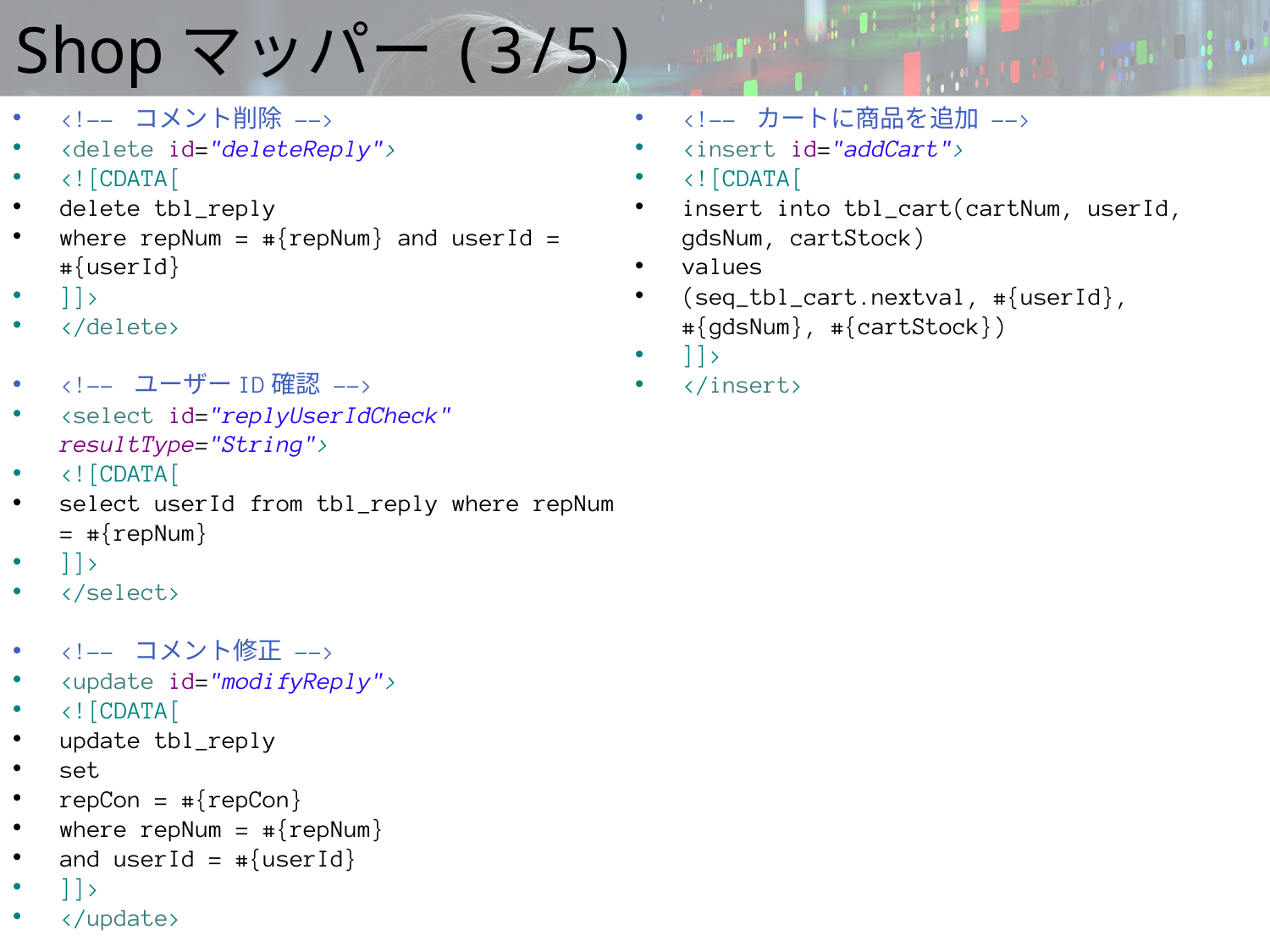

# Shopマッパー(3/5)
<!-- コメント削除 -->
<delete id="deleteReply">
<![CDATA[
delete tbl_reply
where repNum = #{repNum} and userId = #{userId}
]]>
</delete>

<!-- ユーザーID確認 -->
<select id="replyUserIdCheck" resultType="String">
<![CDATA[
select userId from tbl_reply where repNum = #{repNum}
]]>
</select>

<!-- コメント修正 -->
<update id="modifyReply">
<![CDATA[
update tbl_reply
set
repCon = #{repCon}
where repNum = #{repNum}
and userId = #{userId}
]]>
</update>
<!-- カートに商品を追加 -->
<insert id="addCart">
<![CDATA[
insert into tbl_cart(cartNum, userId, gdsNum, cartStock)
values
(seq_tbl_cart.nextval, #{userId}, #{gdsNum}, #{cartStock})
]]>
</insert>